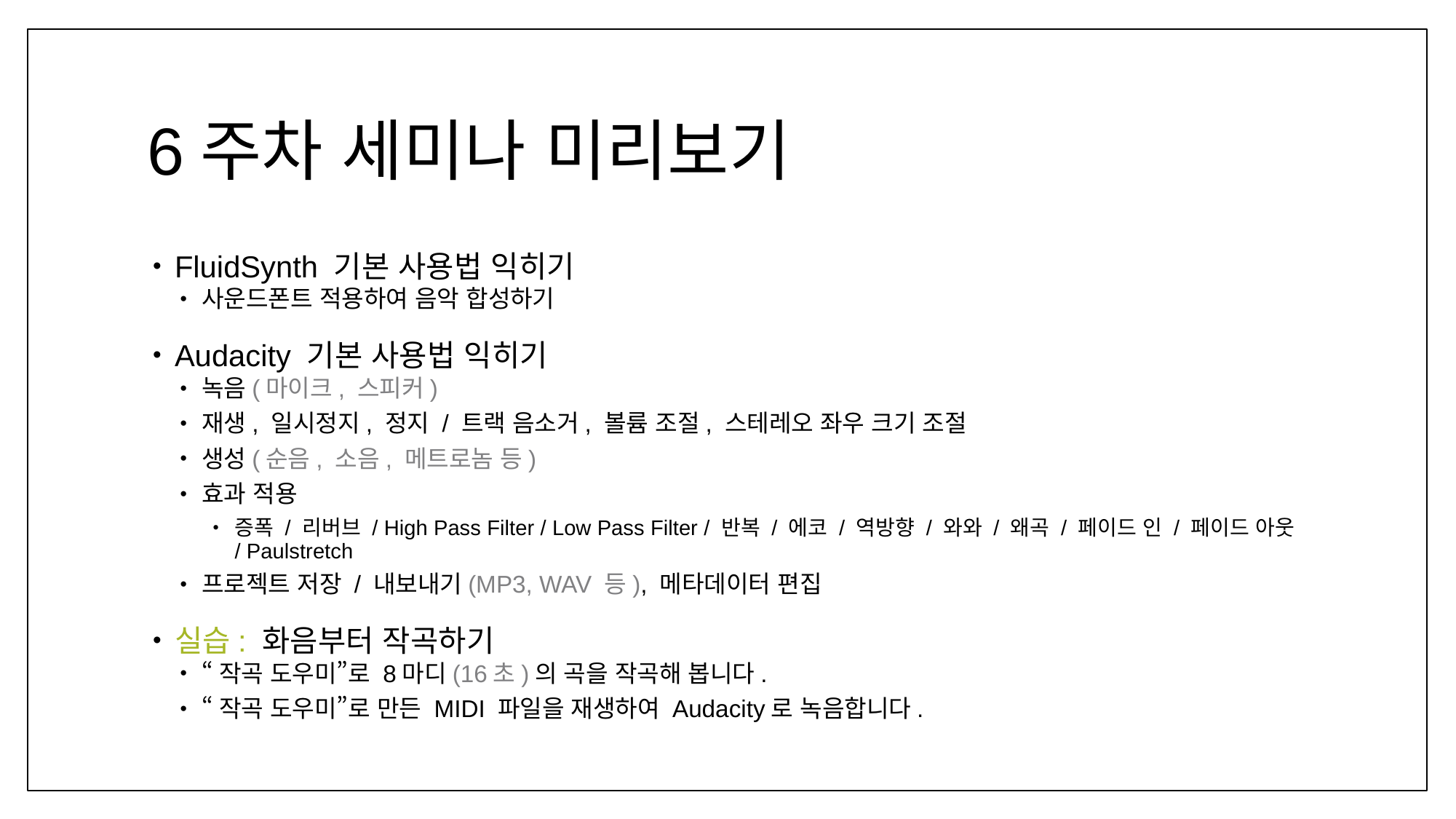

# 6주차 세미나 미리보기
FluidSynth 기본 사용법 익히기
사운드폰트 적용하여 음악 합성하기
Audacity 기본 사용법 익히기
녹음(마이크, 스피커)
재생, 일시정지, 정지 / 트랙 음소거, 볼륨 조절, 스테레오 좌우 크기 조절
생성(순음, 소음, 메트로놈 등)
효과 적용
증폭 / 리버브 / High Pass Filter / Low Pass Filter / 반복 / 에코 / 역방향 / 와와 / 왜곡 / 페이드 인 / 페이드 아웃 / Paulstretch
프로젝트 저장 / 내보내기(MP3, WAV 등), 메타데이터 편집
실습: 화음부터 작곡하기
“작곡 도우미”로 8마디(16초)의 곡을 작곡해 봅니다.
“작곡 도우미”로 만든 MIDI 파일을 재생하여 Audacity로 녹음합니다.